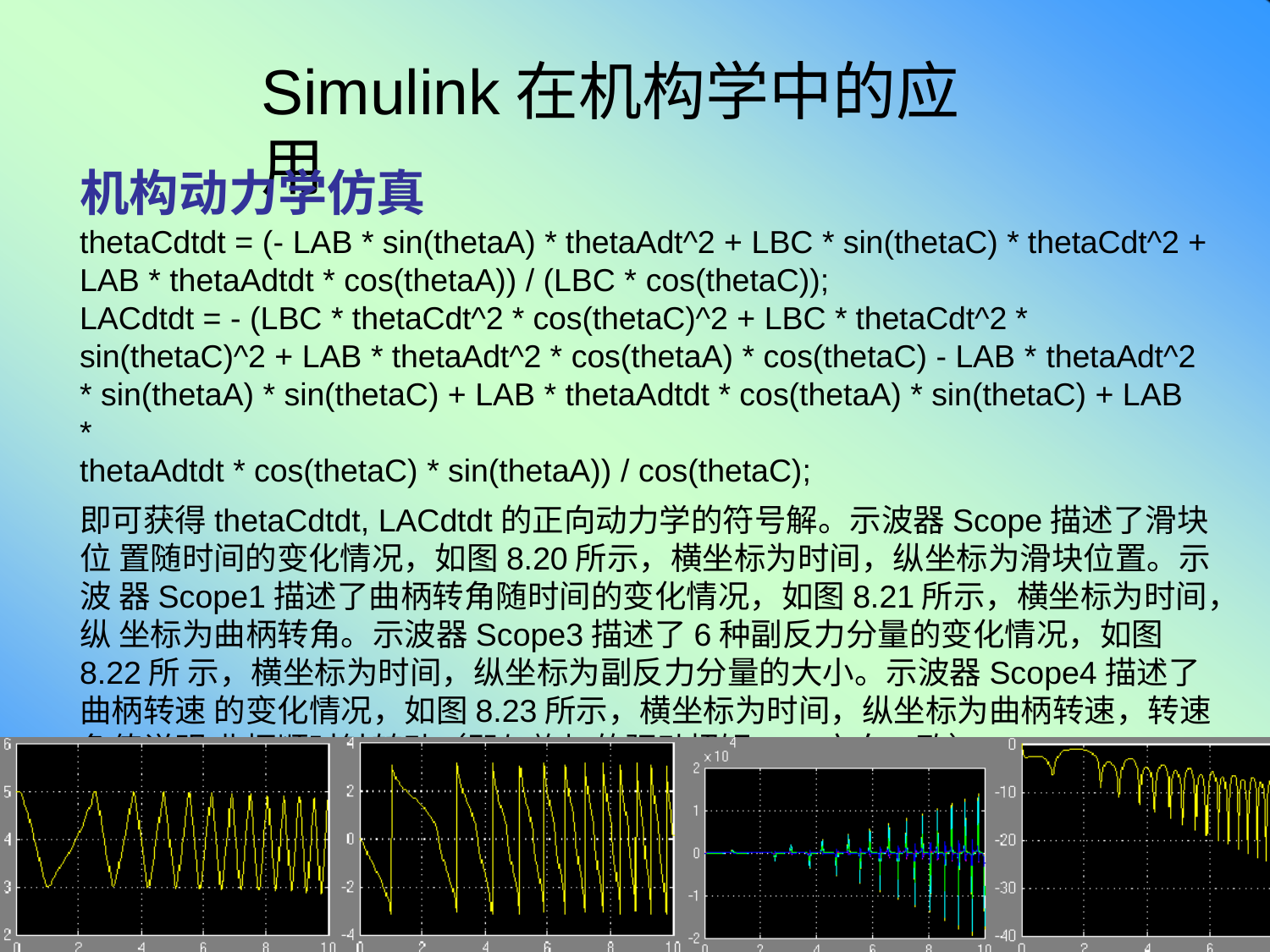

# Simulink在机构学中的应用
机构动力学仿真
thetaCdtdt = (- LAB * sin(thetaA) * thetaAdt^2 + LBC * sin(thetaC) * thetaCdt^2 +
LAB * thetaAdtdt * cos(thetaA)) / (LBC * cos(thetaC));
LACdtdt = - (LBC * thetaCdt^2 * cos(thetaC)^2 + LBC * thetaCdt^2 *  sin(thetaC)^2 + LAB * thetaAdt^2 * cos(thetaA) * cos(thetaC) - LAB * thetaAdt^2
* sin(thetaA) * sin(thetaC) + LAB * thetaAdtdt * cos(thetaA) * sin(thetaC) + LAB *
thetaAdtdt * cos(thetaC) * sin(thetaA)) / cos(thetaC);
即可获得thetaCdtdt, LACdtdt的正向动力学的符号解。示波器Scope描述了滑块位 置随时间的变化情况，如图8.20所示，横坐标为时间，纵坐标为滑块位置。示波 器Scope1描述了曲柄转角随时间的变化情况，如图8.21所示，横坐标为时间，纵 坐标为曲柄转角。示波器Scope3描述了6种副反力分量的变化情况，如图8.22所 示，横坐标为时间，纵坐标为副反力分量的大小。示波器Scope4描述了曲柄转速 的变化情况，如图8.23所示，横坐标为时间，纵坐标为曲柄转速，转速负值说明 曲柄顺时针转动（即与施加的驱动扭矩T01方向一致）。